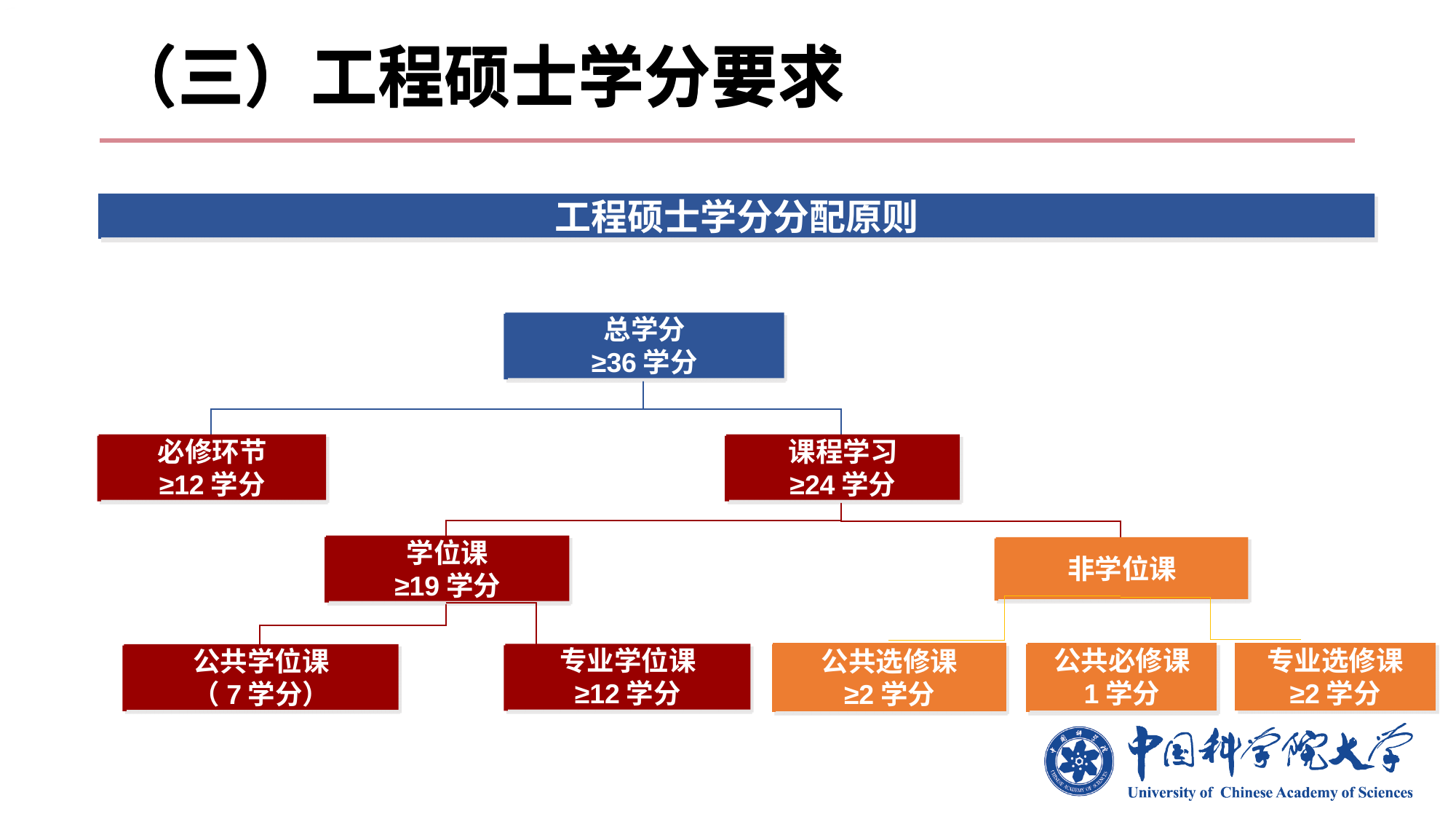

（三）工程硕士学分要求
# （三）工程硕士学分要求
工程硕士学分分配原则
工程硕士学分分配原则
总学分
≥36学分
总学分
≥35学分
必修环节
≥12学分
课程学习
≥24学分
必修环节
≥5学分
课程学习
≥30学分
学位课
≥19学分

非学位课

学位课
≥19学分

非学位课

公共必修课
1学分
专业选修课
≥2学分
专业学位课
≥12学分
公共学位课
（7学分）
公共选修课
≥2学分
公共必修课
（1学分）
专业学位课
≥12学分
公共学位课
（7学分）
公共选修课
≥2学分